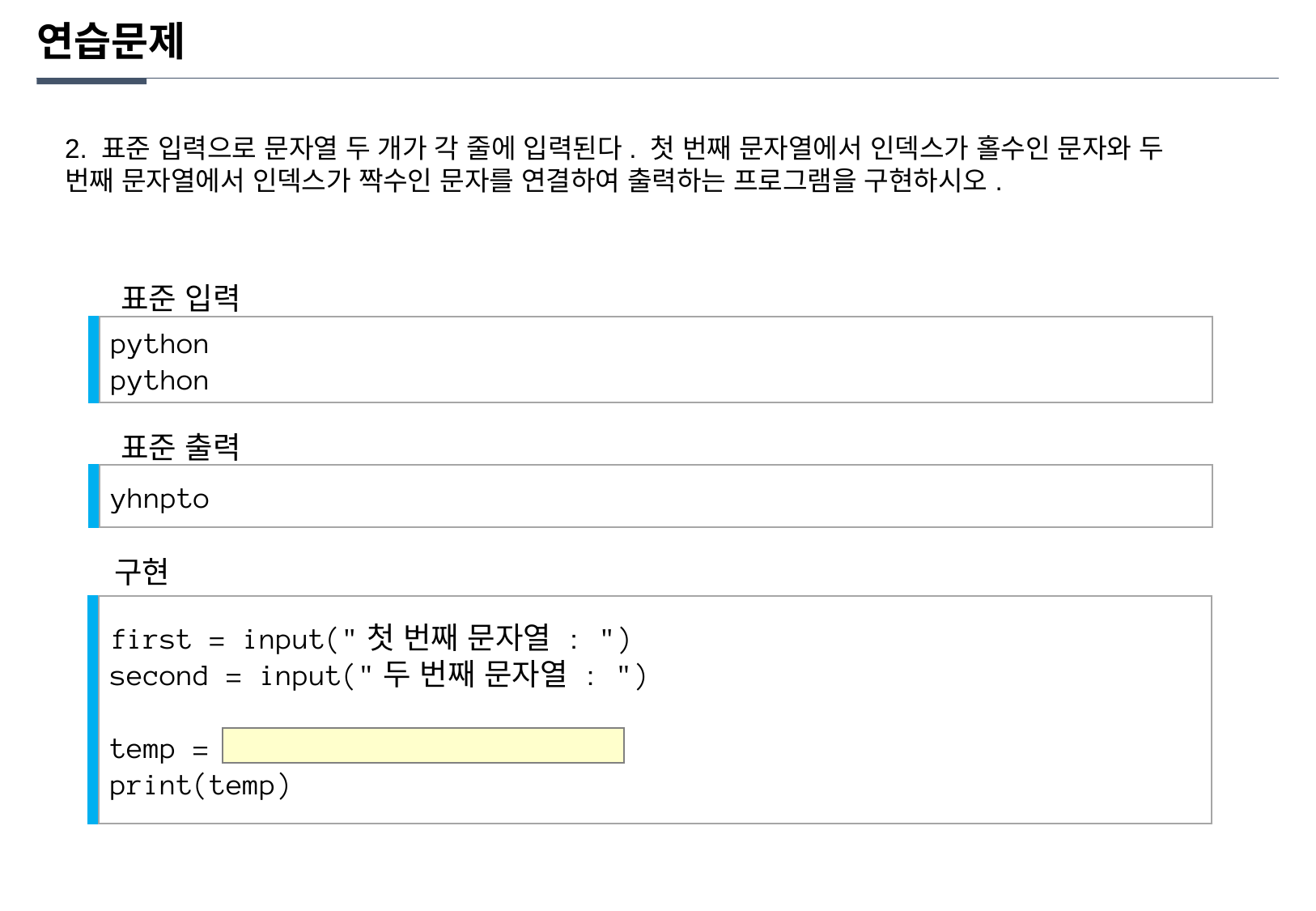

연습문제
2. 표준 입력으로 문자열 두 개가 각 줄에 입력된다. 첫 번째 문자열에서 인덱스가 홀수인 문자와 두 번째 문자열에서 인덱스가 짝수인 문자를 연결하여 출력하는 프로그램을 구현하시오.
표준 입력
python
python

표준 출력
yhnpto

구현
first = input("첫 번째 문자열 : ")
second = input("두 번째 문자열 : ")

temp = first[1::2]+second[::2]
print(temp)